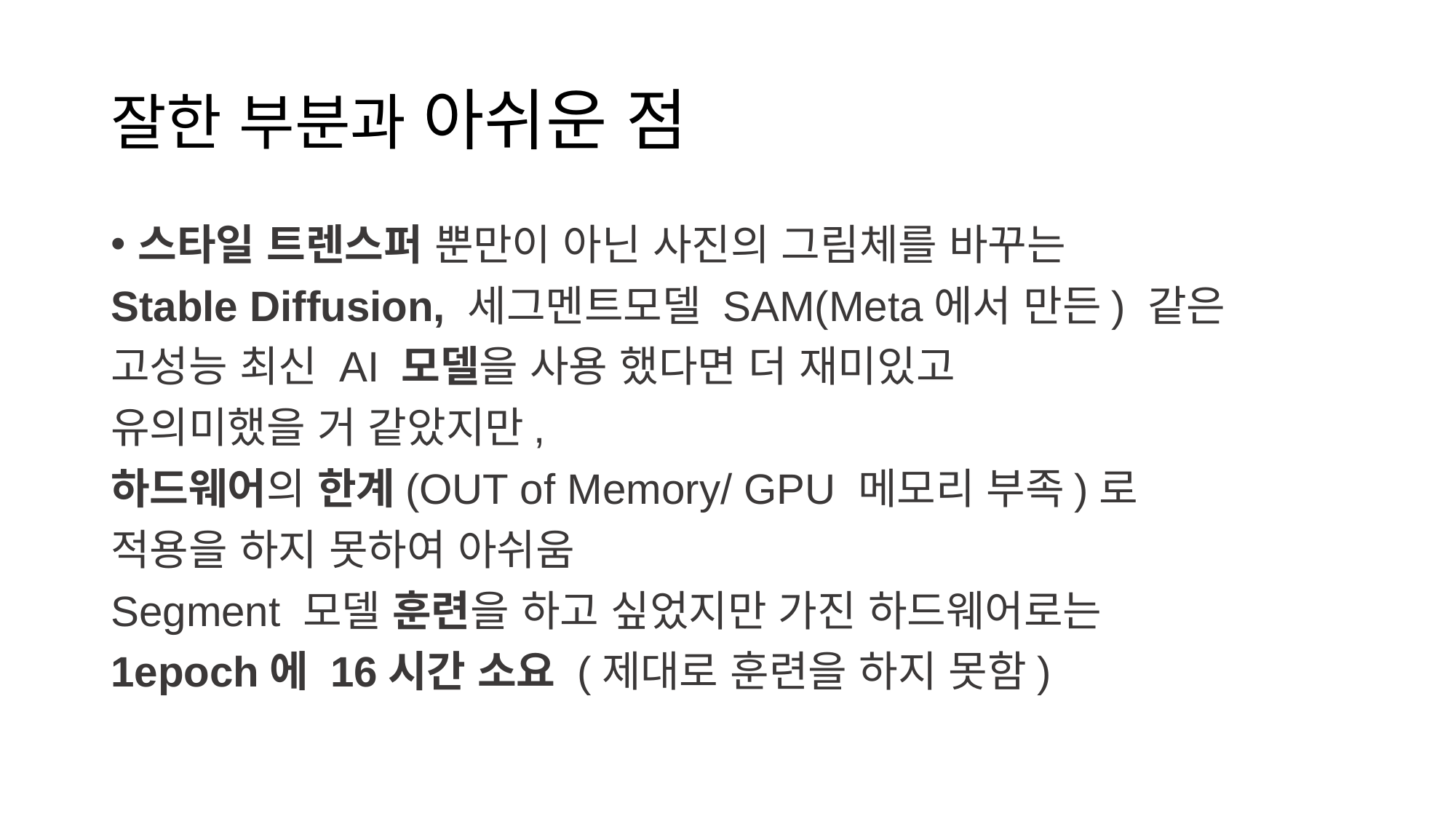

# 잘한 부분과 아쉬운 점
스타일 트렌스퍼 뿐만이 아닌 사진의 그림체를 바꾸는
Stable Diffusion, 세그멘트모델 SAM(Meta에서 만든) 같은
고성능 최신 AI 모델을 사용 했다면 더 재미있고
유의미했을 거 같았지만,
하드웨어의 한계(OUT of Memory/ GPU 메모리 부족)로
적용을 하지 못하여 아쉬움
Segment 모델 훈련을 하고 싶었지만 가진 하드웨어로는
1epoch에 16시간 소요 (제대로 훈련을 하지 못함)